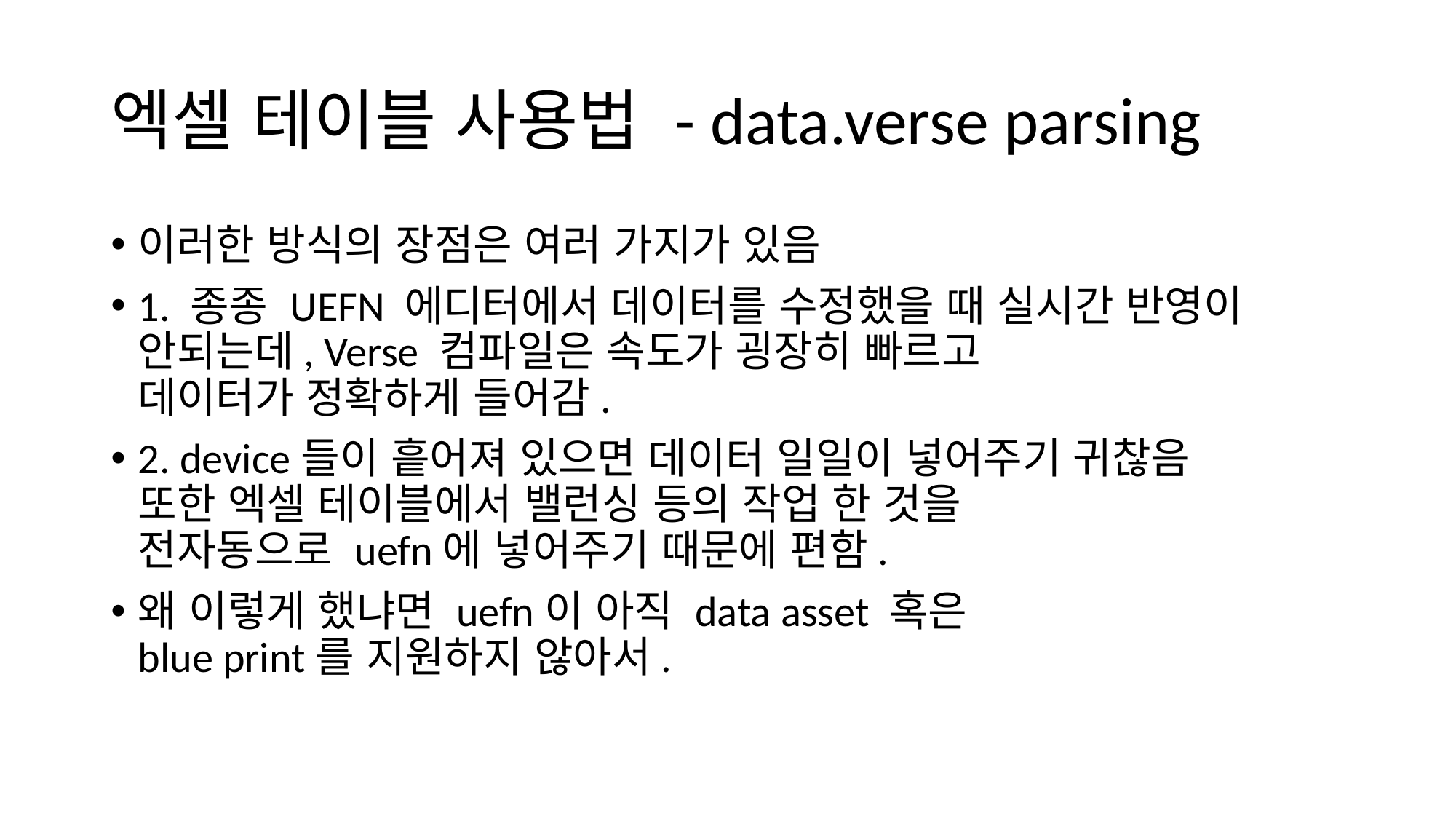

# 엑셀 테이블 사용법 - data.verse parsing
이러한 방식의 장점은 여러 가지가 있음
1. 종종 UEFN 에디터에서 데이터를 수정했을 때 실시간 반영이
안되는데, Verse 컴파일은 속도가 굉장히 빠르고
데이터가 정확하게 들어감.
2. device들이 흩어져 있으면 데이터 일일이 넣어주기 귀찮음
또한 엑셀 테이블에서 밸런싱 등의 작업 한 것을
전자동으로 uefn에 넣어주기 때문에 편함.
왜 이렇게 했냐면 uefn이 아직 data asset 혹은
blue print를 지원하지 않아서.